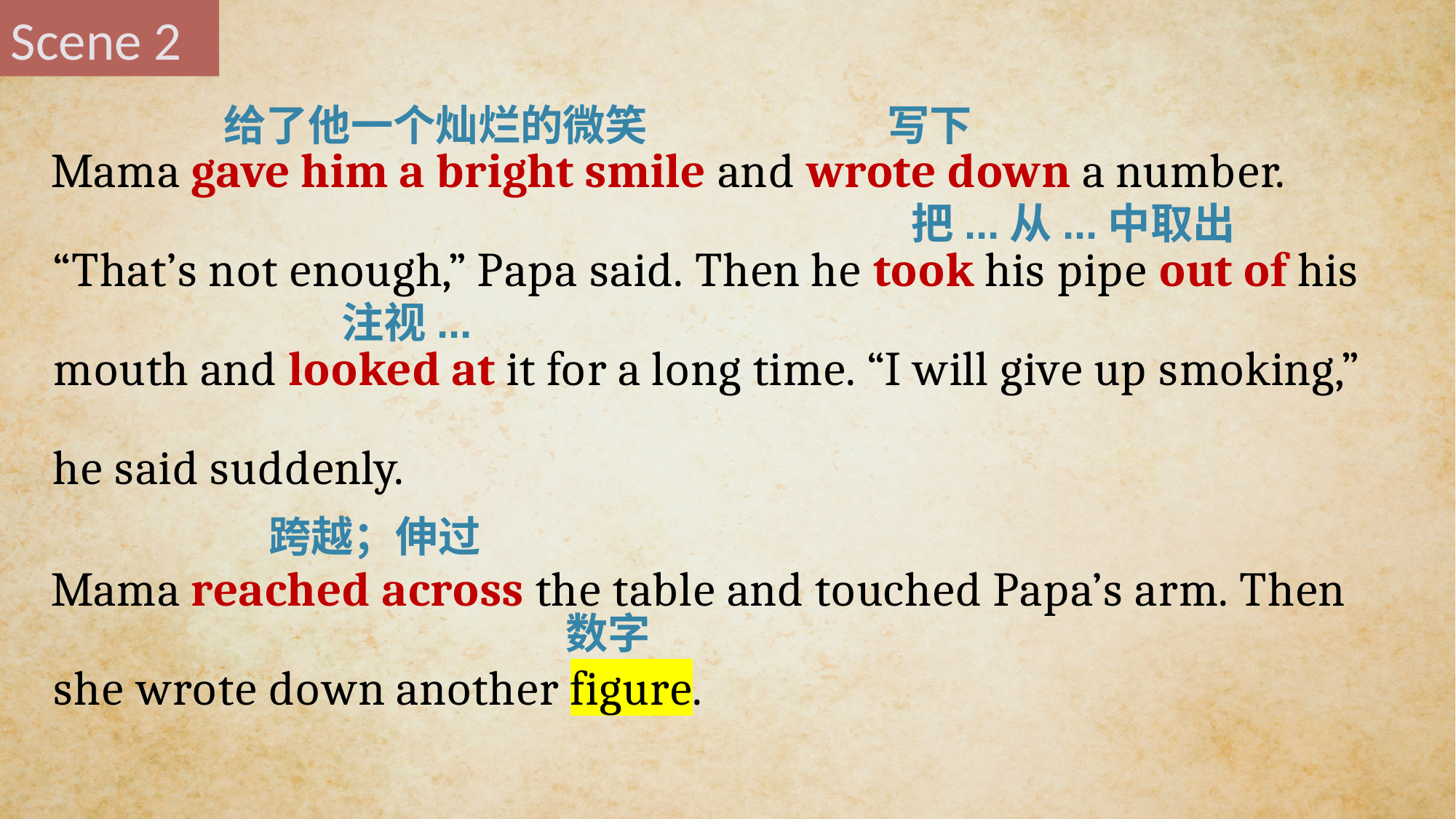

Scene 2
Mama gave him a bright smile and wrote down a number. “That’s not enough,” Papa said. Then he took his pipe out of his mouth and looked at it for a long time. “I will give up smoking,” he said suddenly.
Mama reached across the table and touched Papa’s arm. Then she wrote down another figure.
给了他一个灿烂的微笑
写下
把...从...中取出
注视...
跨越；伸过
数字